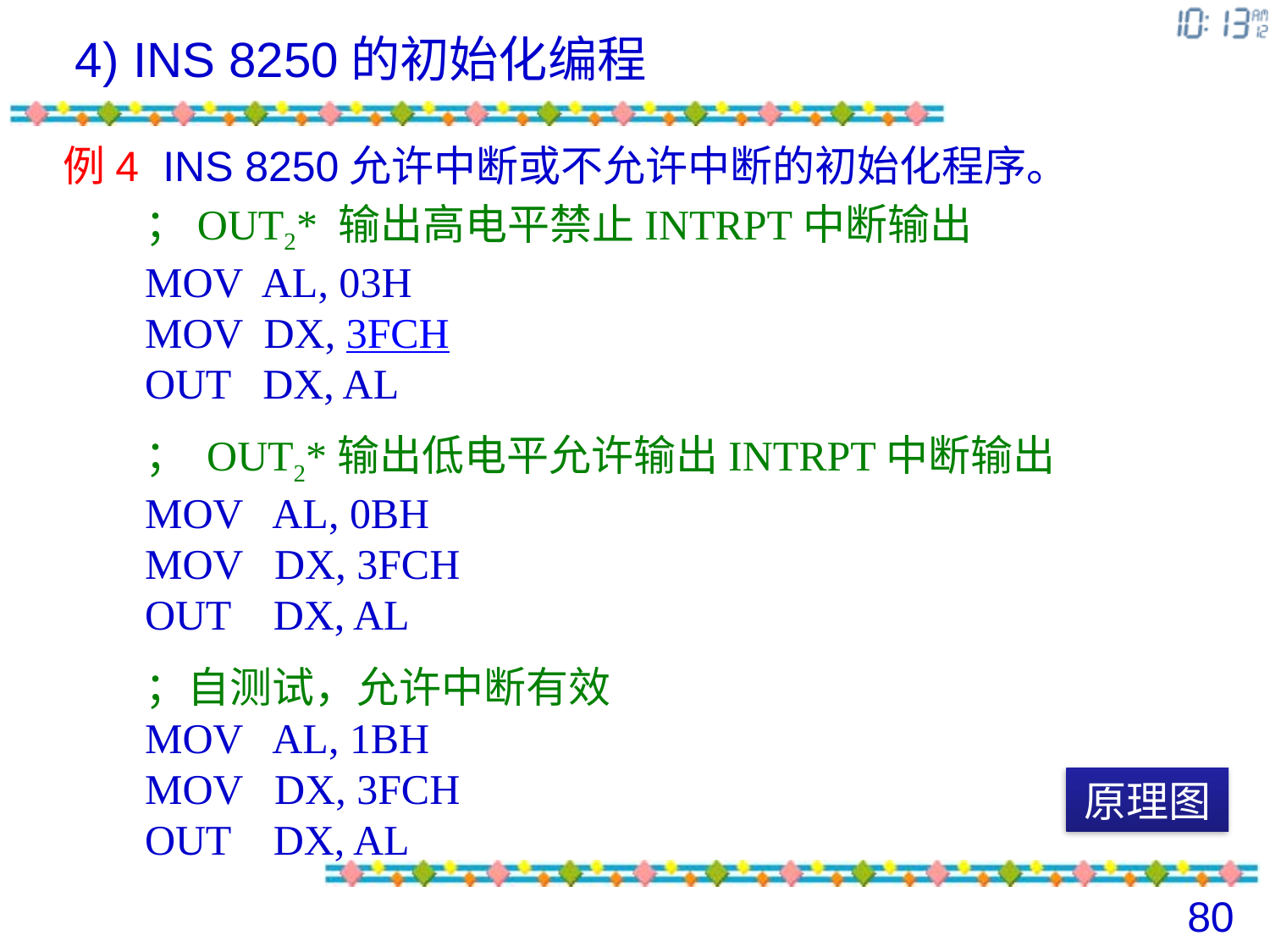

4) INS 8250的初始化编程
例4  INS 8250允许中断或不允许中断的初始化程序。
；OUT2* 输出高电平禁止INTRPT中断输出
MOV  AL, 03H
MOV  DX, 3FCH
OUT   DX, AL
； OUT2*输出低电平允许输出INTRPT中断输出
MOV   AL, 0BH
MOV   DX, 3FCH
OUT    DX, AL
；自测试，允许中断有效
MOV   AL, 1BH
MOV   DX, 3FCH
OUT    DX, AL
原理图